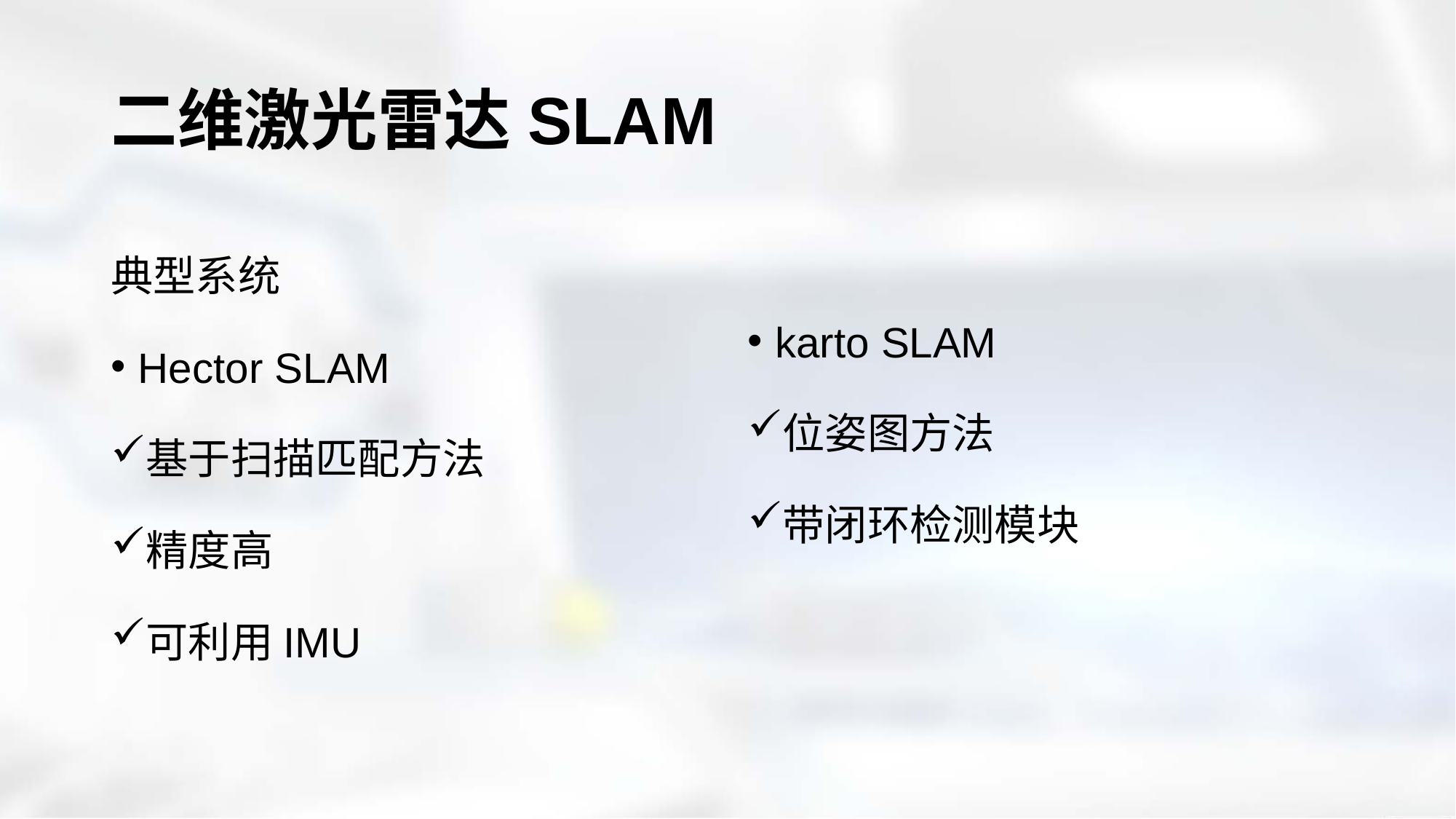

# 二维激光雷达SLAM
典型系统
Hector SLAM
基于扫描匹配方法
精度高
可利用IMU

karto SLAM
位姿图方法
带闭环检测模块